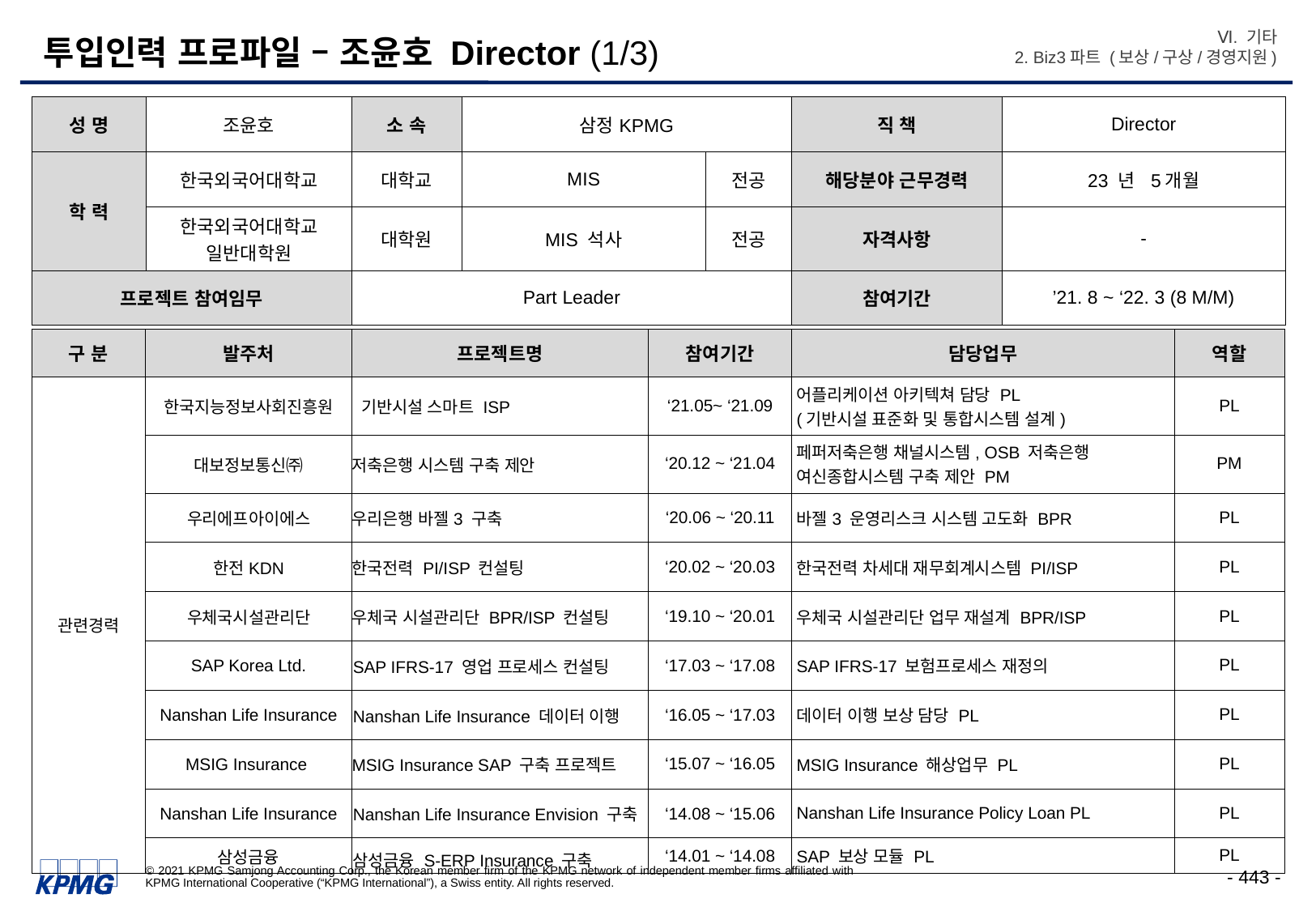

Ⅵ. 기타
2. Biz3파트 (보상/구상/경영지원)
# 투입인력 프로파일 – 조윤호 Director (1/3)
| 성 명 | 조윤호 | 소 속 | 삼정KPMG |  | 직 책 | Director |
| --- | --- | --- | --- | --- | --- | --- |
| 학 력 | 한국외국어대학교 | 대학교 | MIS | 전공 | 해당분야 근무경력 | 23 년 5개월 |
|  | 한국외국어대학교 일반대학원 | 대학원 | MIS 석사 | 전공 | 자격사항 | - |
| 프로젝트 참여임무 |  | Part Leader |  |  | 참여기간 | ’21. 8 ~ ‘22. 3 (8 M/M) |
| 구 분 | 발주처 | 프로젝트명 | 참여기간 | 담당업무 | 역할 |
| --- | --- | --- | --- | --- | --- |
| 관련경력 | 한국지능정보사회진흥원 | 기반시설 스마트 ISP | ‘21.05~ ‘21.09 | 어플리케이션 아키텍쳐 담당 PL (기반시설 표준화 및 통합시스템 설계) | PL |
|  | 대보정보통신㈜ | 저축은행 시스템 구축 제안 | ‘20.12 ~ ‘21.04 | 페퍼저축은행 채널시스템, OSB 저축은행 여신종합시스템 구축 제안 PM | PM |
|  | 우리에프아이에스 | 우리은행 바젤3 구축 | ‘20.06 ~ ‘20.11 | 바젤3 운영리스크 시스템 고도화 BPR | PL |
|  | 한전KDN | 한국전력 PI/ISP 컨설팅 | ‘20.02 ~ ‘20.03 | 한국전력 차세대 재무회계시스템 PI/ISP | PL |
|  | 우체국시설관리단 | 우체국 시설관리단 BPR/ISP 컨설팅 | ‘19.10 ~ ‘20.01 | 우체국 시설관리단 업무 재설계 BPR/ISP | PL |
|  | SAP Korea Ltd. | SAP IFRS-17 영업 프로세스 컨설팅 | ‘17.03 ~ ‘17.08 | SAP IFRS-17 보험프로세스 재정의 | PL |
|  | Nanshan Life Insurance | Nanshan Life Insurance 데이터 이행 | ‘16.05 ~ ‘17.03 | 데이터 이행 보상 담당 PL | PL |
|  | MSIG Insurance | MSIG Insurance SAP 구축 프로젝트 | ‘15.07 ~ ‘16.05 | MSIG Insurance 해상업무 PL | PL |
|  | Nanshan Life Insurance | Nanshan Life Insurance Envision 구축 | ‘14.08 ~ ‘15.06 | Nanshan Life Insurance Policy Loan PL | PL |
|  | 삼성금융 | 삼성금융 S-ERP Insurance 구축 | ‘14.01 ~ ‘14.08 | SAP 보상 모듈 PL | PL |